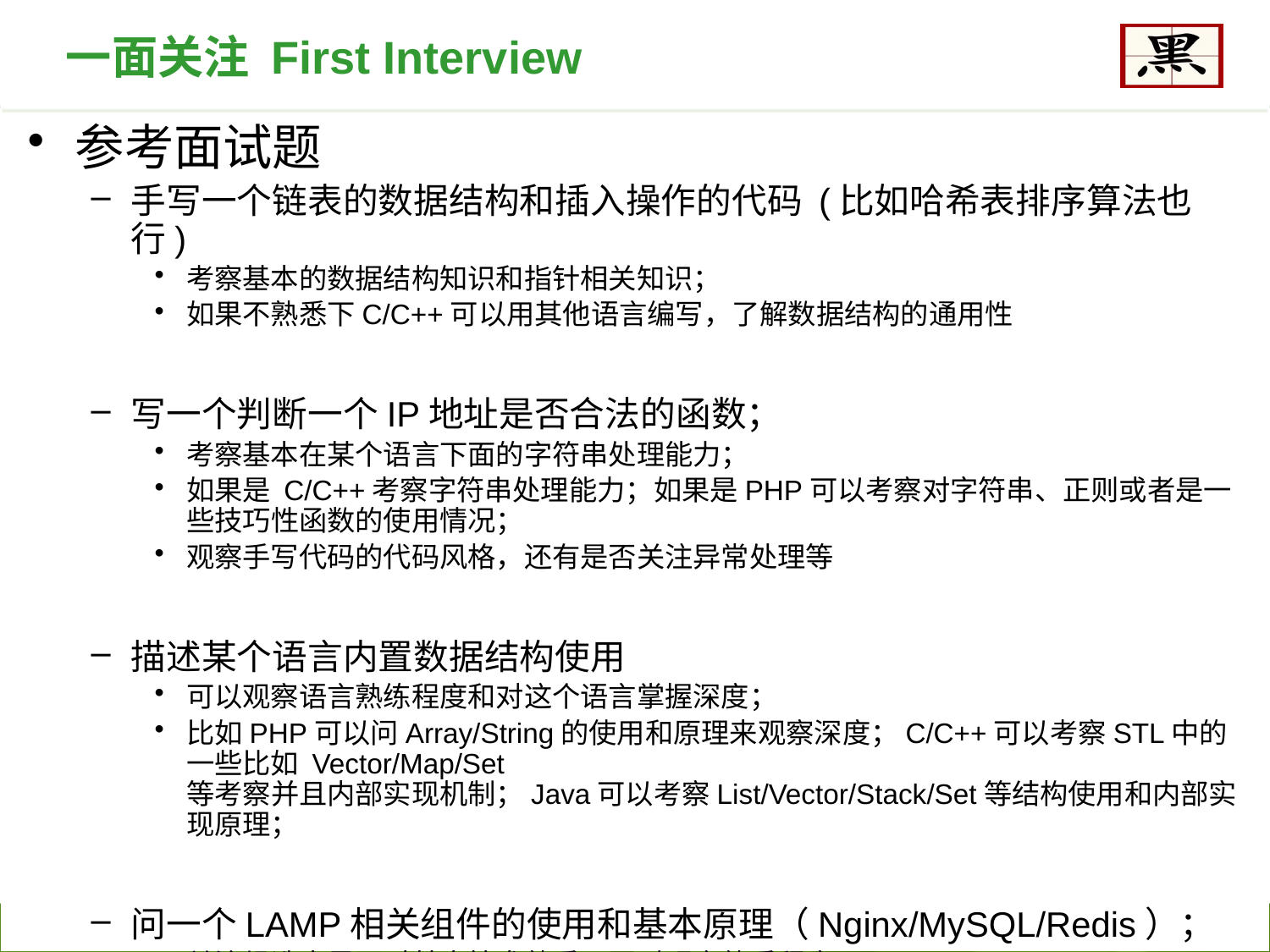

一面关注 First Interview
参考面试题
手写一个链表的数据结构和插入操作的代码 (比如哈希表排序算法也行)
考察基本的数据结构知识和指针相关知识；
如果不熟悉下C/C++可以用其他语言编写，了解数据结构的通用性

写一个判断一个IP地址是否合法的函数；
考察基本在某个语言下面的字符串处理能力；
如果是 C/C++考察字符串处理能力；如果是PHP可以考察对字符串、正则或者是一些技巧性函数的使用情况；
观察手写代码的代码风格，还有是否关注异常处理等

描述某个语言内置数据结构使用
可以观察语言熟练程度和对这个语言掌握深度；
比如PHP可以问Array/String的使用和原理来观察深度；C/C++可以考察STL中的一些比如 Vector/Map/Set 等考察并且内部实现机制；Java可以考察List/Vector/Stack/Set等结构使用和内部实现原理；

问一个LAMP相关组件的使用和基本原理（Nginx/MySQL/Redis）；
关注候选人是否对基本技术熟悉，同时观察熟悉程度